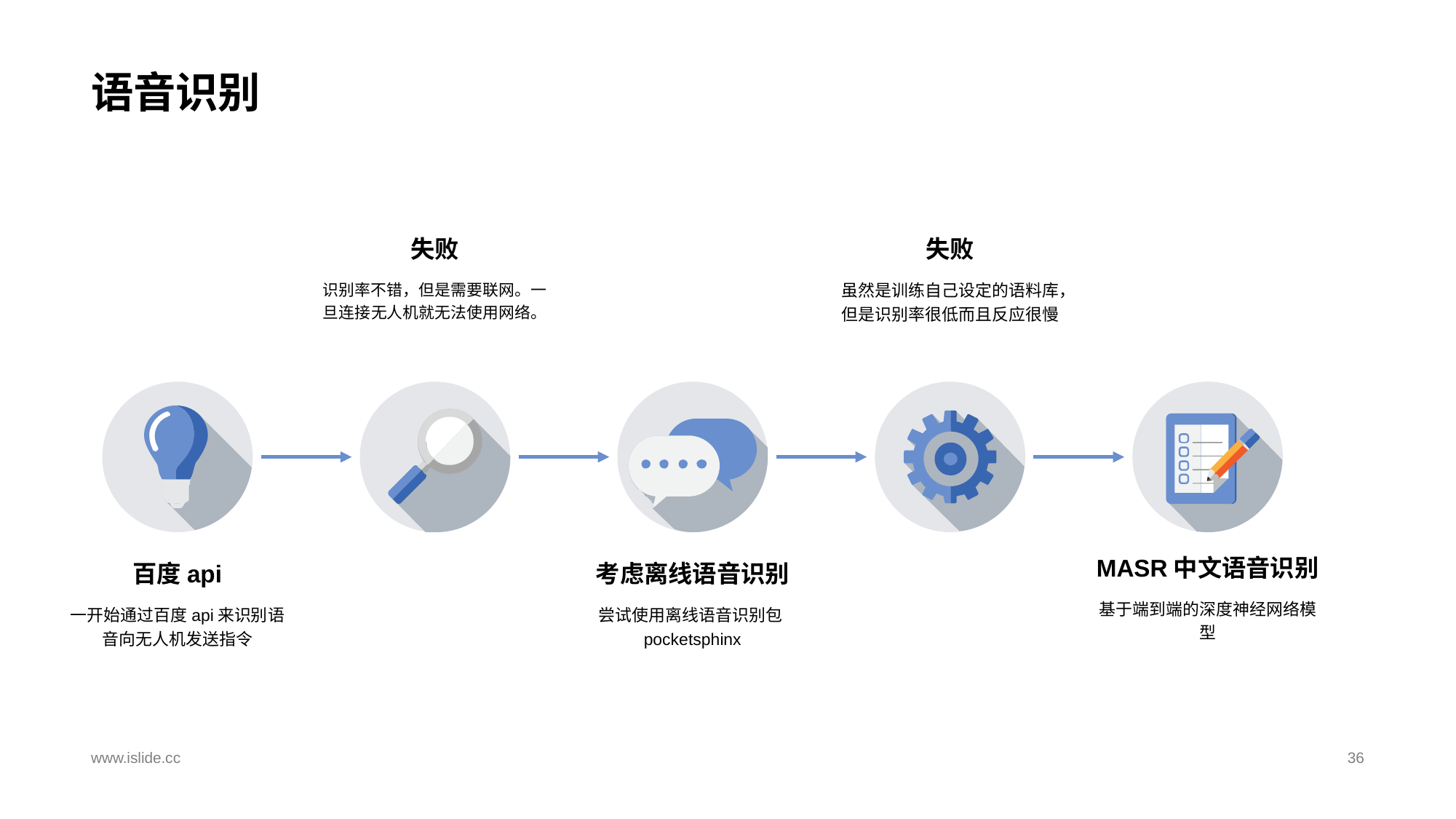

# 语音识别
失败
失败
识别率不错，但是需要联网。一旦连接无人机就无法使用网络。
虽然是训练自己设定的语料库，但是识别率很低而且反应很慢

MASR中文语音识别
百度api
考虑离线语音识别
基于端到端的深度神经网络模型
一开始通过百度api来识别语音向无人机发送指令
尝试使用离线语音识别包pocketsphinx
www.islide.cc
36